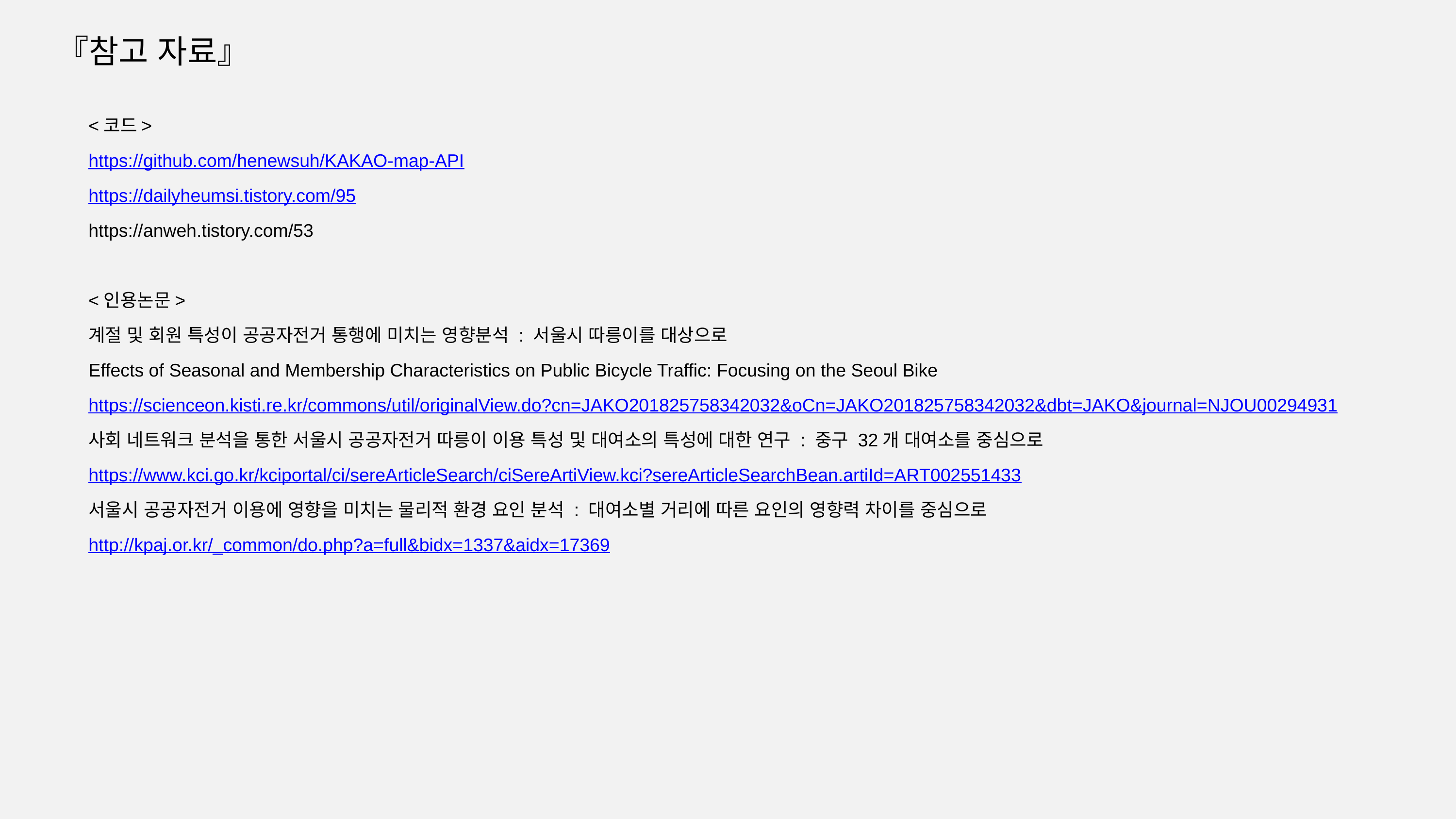

『참고 자료』
<코드>
https://github.com/henewsuh/KAKAO-map-API
https://dailyheumsi.tistory.com/95
https://anweh.tistory.com/53

<인용논문>
계절 및 회원 특성이 공공자전거 통행에 미치는 영향분석 : 서울시 따릉이를 대상으로
Effects of Seasonal and Membership Characteristics on Public Bicycle Traffic: Focusing on the Seoul Bike
https://scienceon.kisti.re.kr/commons/util/originalView.do?cn=JAKO201825758342032&oCn=JAKO201825758342032&dbt=JAKO&journal=NJOU00294931
사회 네트워크 분석을 통한 서울시 공공자전거 따릉이 이용 특성 및 대여소의 특성에 대한 연구 : 중구 32개 대여소를 중심으로
https://www.kci.go.kr/kciportal/ci/sereArticleSearch/ciSereArtiView.kci?sereArticleSearchBean.artiId=ART002551433
서울시 공공자전거 이용에 영향을 미치는 물리적 환경 요인 분석 : 대여소별 거리에 따른 요인의 영향력 차이를 중심으로
http://kpaj.or.kr/_common/do.php?a=full&bidx=1337&aidx=17369